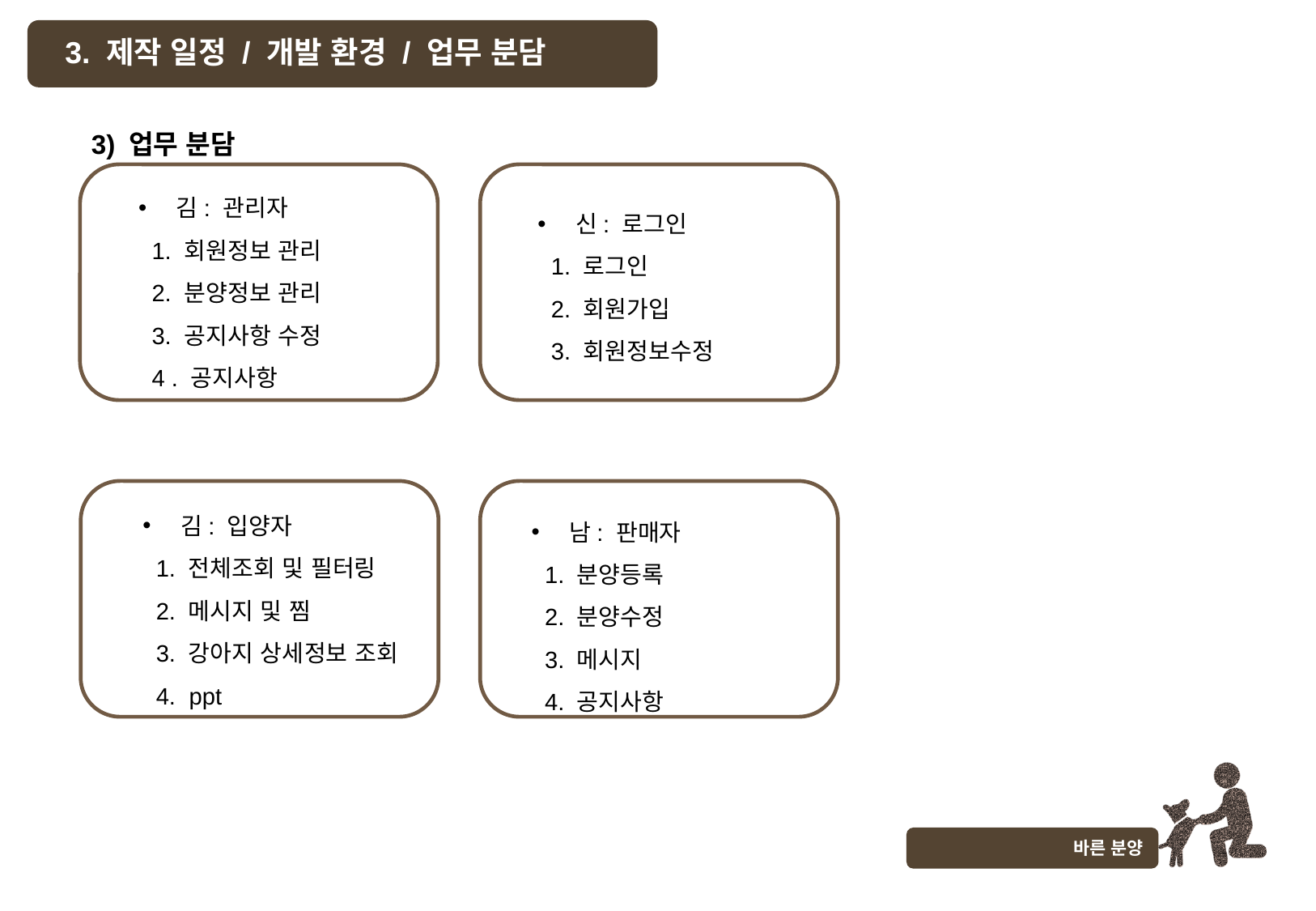

3. 제작 일정 / 개발 환경 / 업무 분담
3) 업무 분담

김: 관리자
  1. 회원정보 관리
  2. 분양정보 관리
  3. 공지사항 수정
  4 . 공지사항
신: 로그인
  1. 로그인
  2. 회원가입
  3. 회원정보수정

김: 입양자
  1. 전체조회 및 필터링
  2. 메시지 및 찜
  3. 강아지 상세정보 조회
  4.  ppt
남: 판매자
  1. 분양등록
  2. 분양수정
  3. 메시지
  4. 공지사항